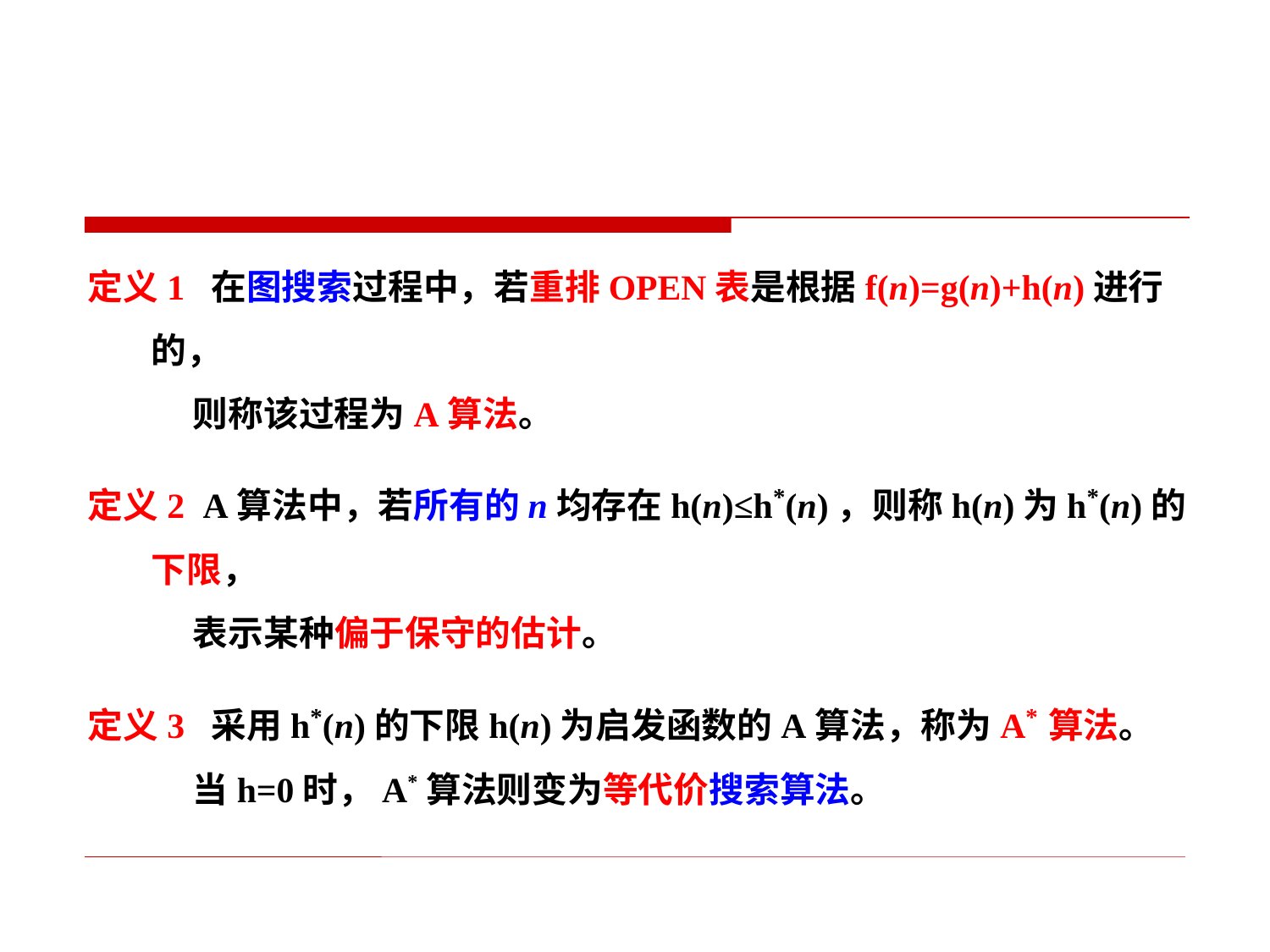

定义1  在图搜索过程中，若重排OPEN表是根据f(n)=g(n)+h(n)进行的，
            则称该过程为A算法。

定义2  A算法中，若所有的n均存在h(n)≤h*(n)，则称h(n)为h*(n)的下限，
            表示某种偏于保守的估计。

定义3  采用h*(n)的下限h(n)为启发函数的A算法，称为A*算法。
            当h=0时，A*算法则变为等代价搜索算法。